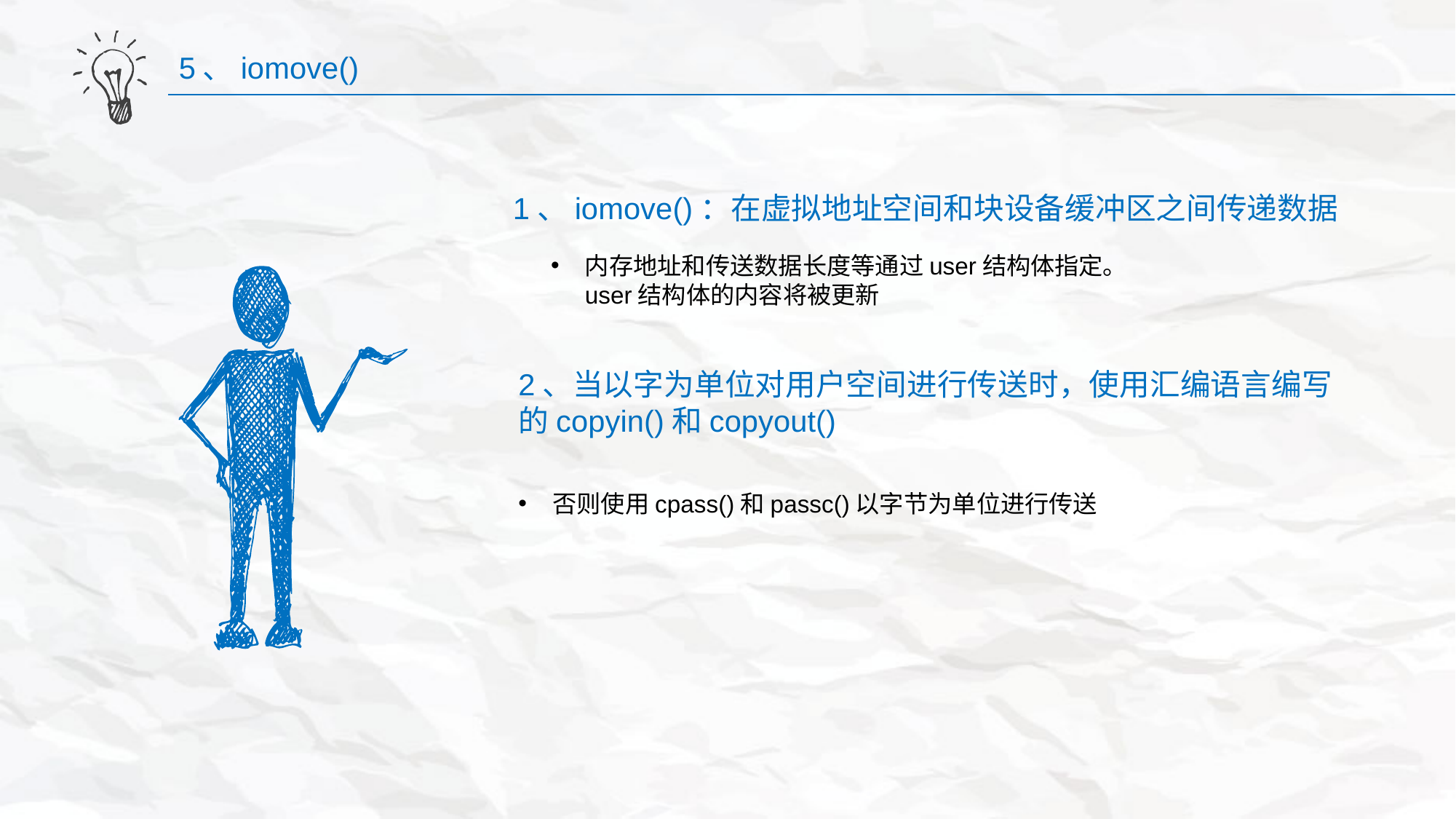

5、iomove()
1、iomove()：在虚拟地址空间和块设备缓冲区之间传递数据
内存地址和传送数据长度等通过user结构体指定。user结构体的内容将被更新
2、当以字为单位对用户空间进行传送时，使用汇编语言编写的copyin()和copyout()
否则使用cpass()和passc()以字节为单位进行传送